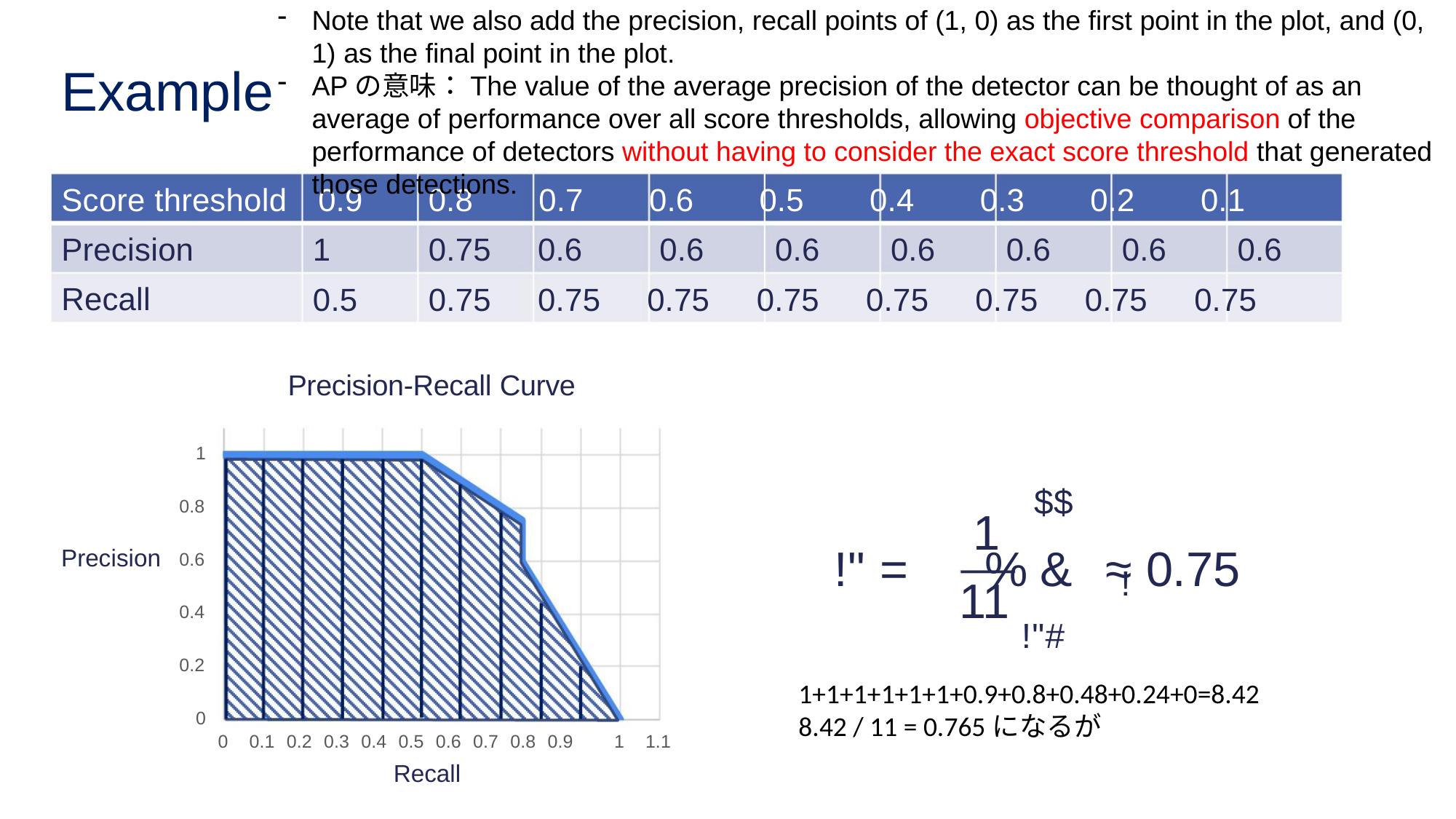

Note that we also add the precision, recall points of (1, 0) as the first point in the plot, and (0, 1) as the final point in the plot.
APの意味：The value of the average precision of the detector can be thought of as an average of performance over all score thresholds, allowing objective comparison of the performance of detectors without having to consider the exact score threshold that generated those detections.
Example
Score threshold 0.9 0.8 0.7 0.6 0.5 0.4 0.3 0.2 0.1
Precision
Recall
1
0.75 0.6
0.6
0.6
0.6
0.6
0.6
0.6
0.5
0.75 0.75 0.75 0.75 0.75 0.75 0.75 0.75
Precision-Recall Curve
1
$$
0.8
0.6
0.4
0.2
0
1
!" = % & ≈ 0.75
Precision
!
11
!"#
1+1+1+1+1+1+0.9+0.8+0.48+0.24+0=8.42
8.42 / 11 = 0.765になるが
0
0.1 0.2 0.3 0.4 0.5 0.6 0.7 0.8 0.9
1
1.1
Recall